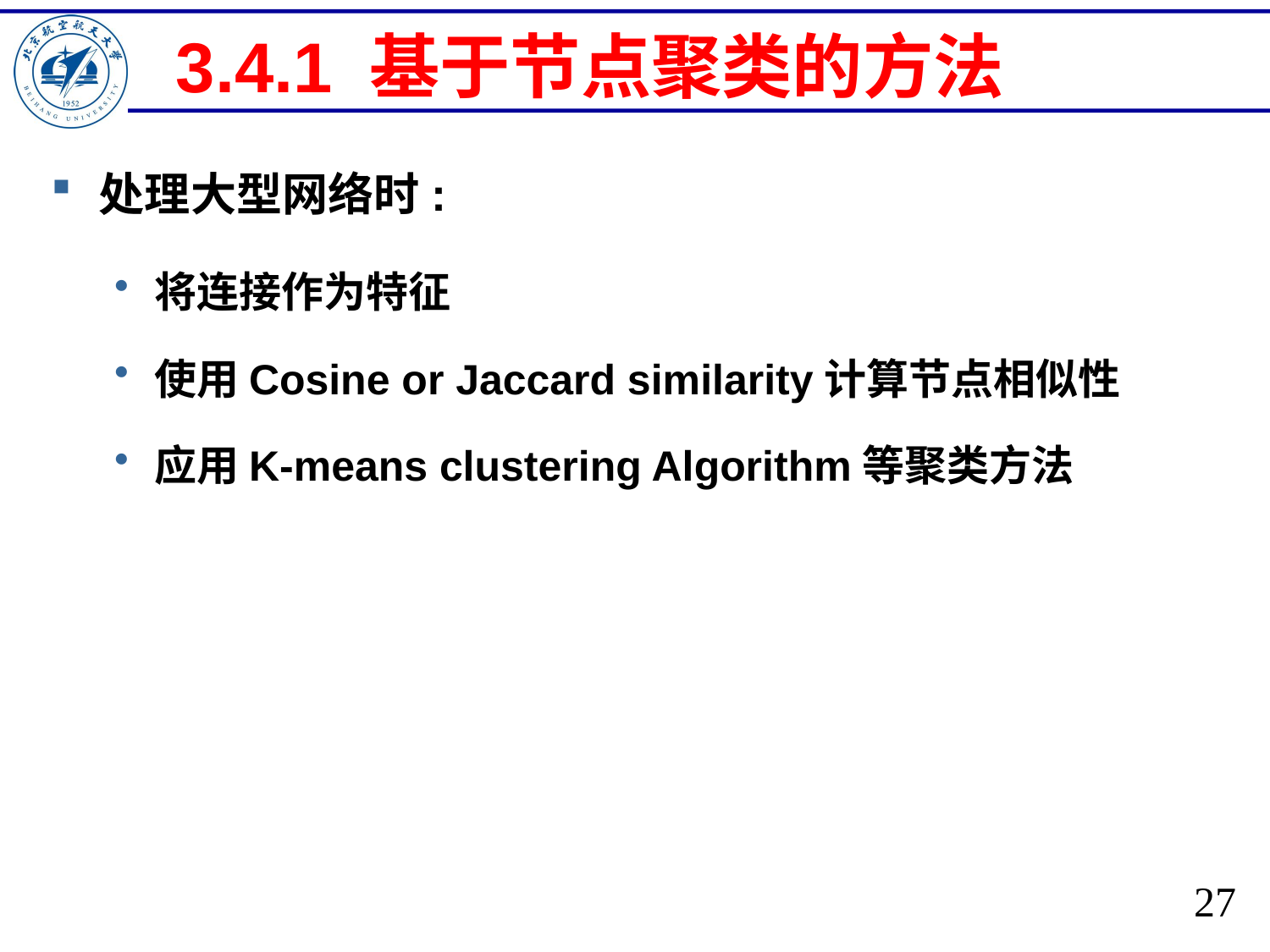

# 3.4.1 基于节点聚类的方法
处理大型网络时:
将连接作为特征
使用Cosine or Jaccard similarity计算节点相似性
应用K-means clustering Algorithm等聚类方法